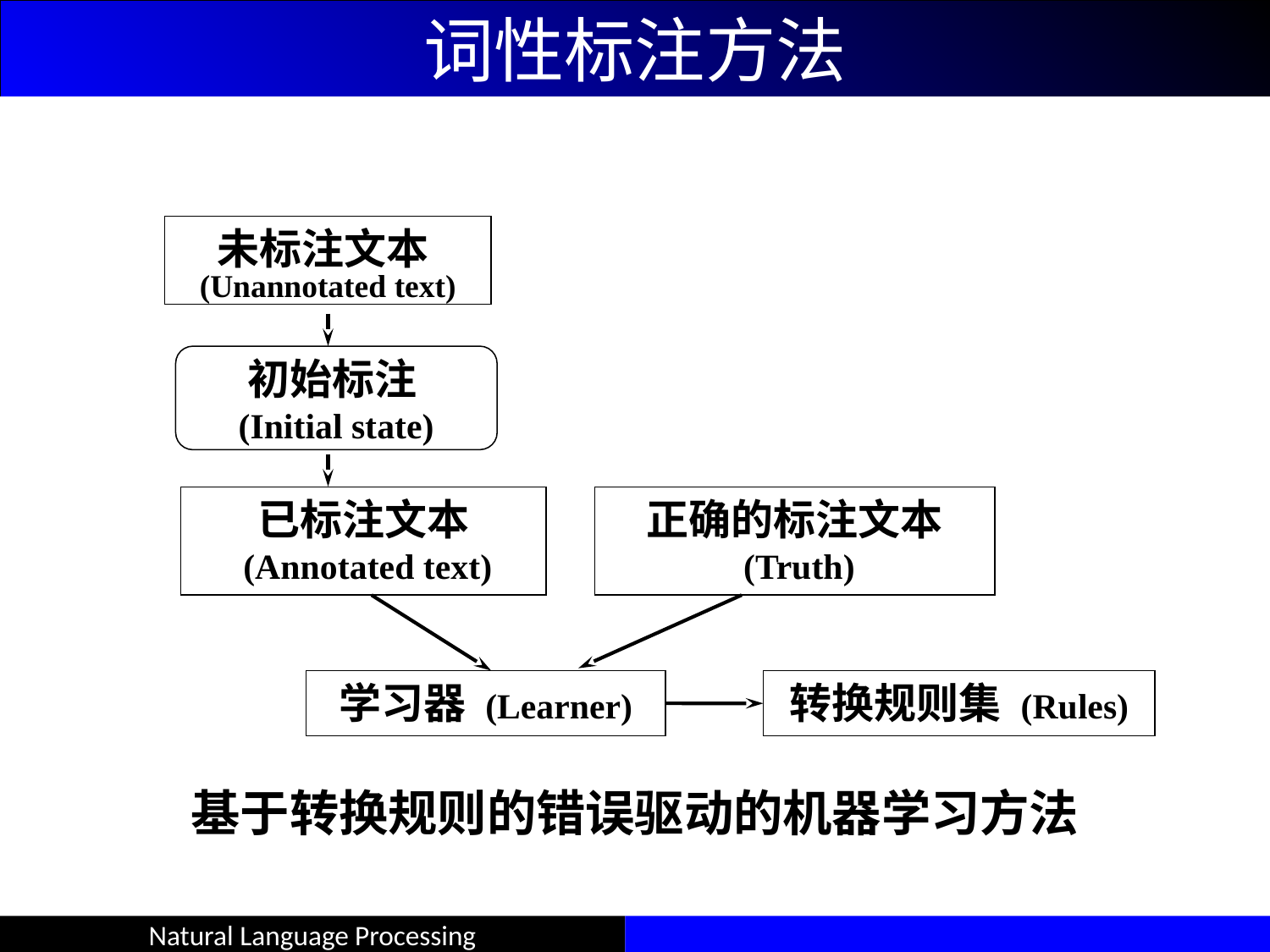

# 词性标注方法
未标注文本
(Unannotated text)

初始标注
(Initial state)

已标注文本
 (Annotated text)
正确的标注文本
 (Truth)

学习器 (Learner)
转换规则集 (Rules)

基于转换规则的错误驱动的机器学习方法